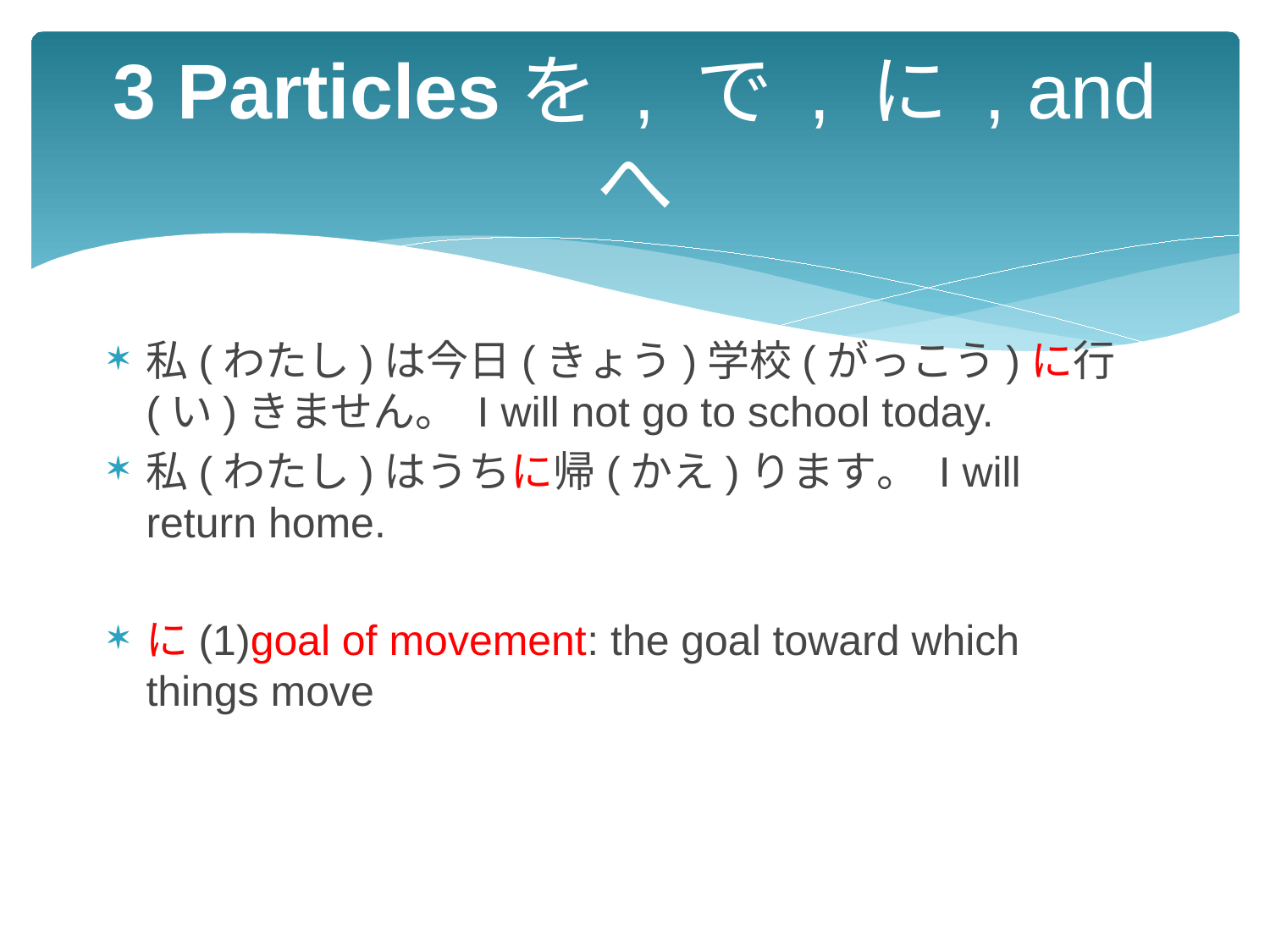

# 3 Particlesを , で , に , and へ
私(わたし)は今日(きょう)学校(がっこう)に行(い)きません。 I will not go to school today.
私(わたし)はうちに帰(かえ)ります。 I will return home.

に(1)goal of movement: the goal toward which things move